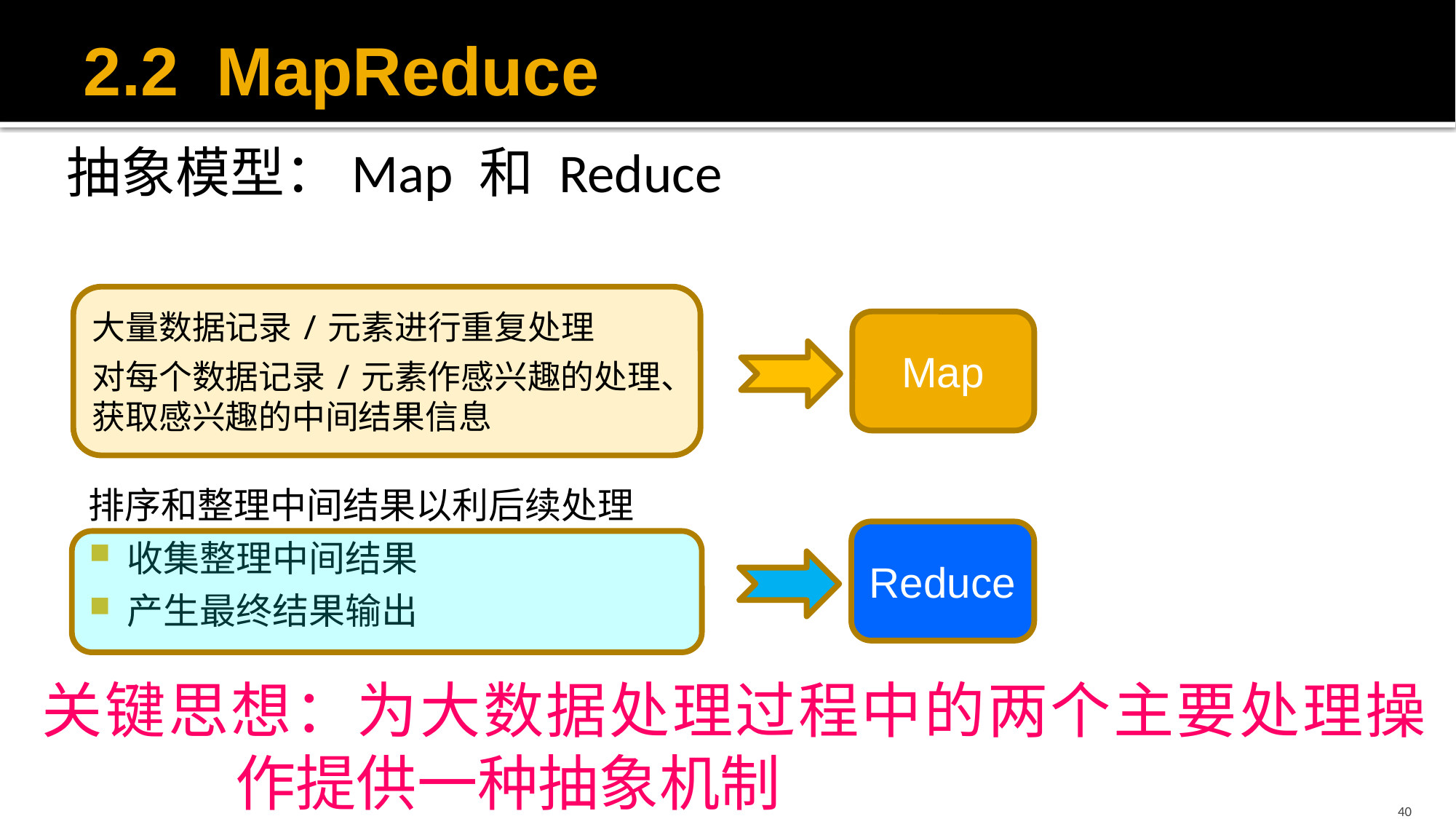

# 2.2  MapReduce
抽象模型：Map 和 Reduce

排序和整理中间结果以利后续处理
收集整理中间结果
产生最终结果输出
大量数据记录/元素进行重复处理
对每个数据记录/元素作感兴趣的处理、获取感兴趣的中间结果信息
Map

Reduce

关键思想：为大数据处理过程中的两个主要处理操作提供一种抽象机制
40